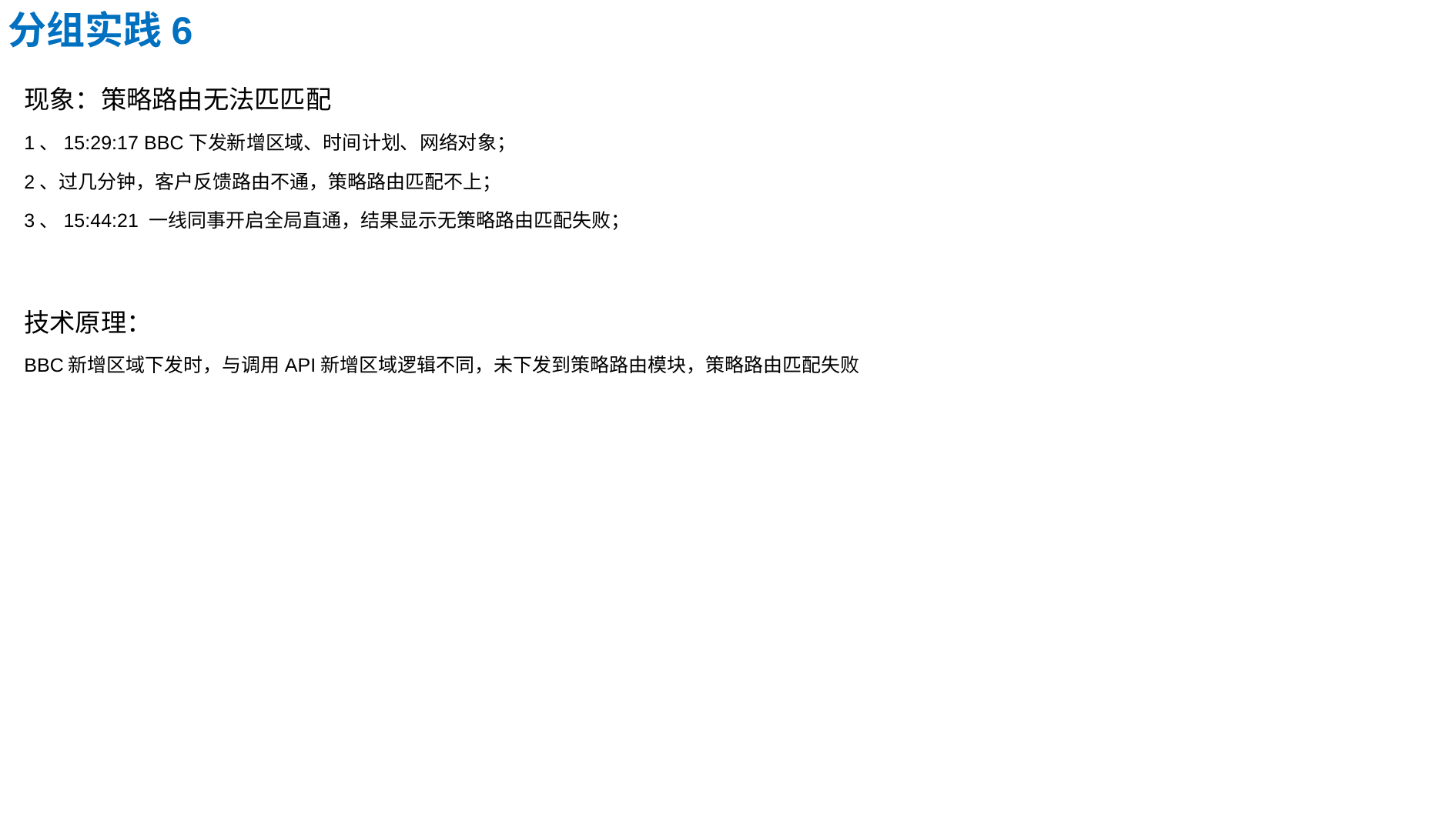

分组实践6
现象：策略路由无法匹匹配
1、15:29:17 BBC下发新增区域、时间计划、网络对象；
2、过几分钟，客户反馈路由不通，策略路由匹配不上；
3、15:44:21 一线同事开启全局直通，结果显示无策略路由匹配失败；
技术原理：
BBC新增区域下发时，与调用API新增区域逻辑不同，未下发到策略路由模块，策略路由匹配失败